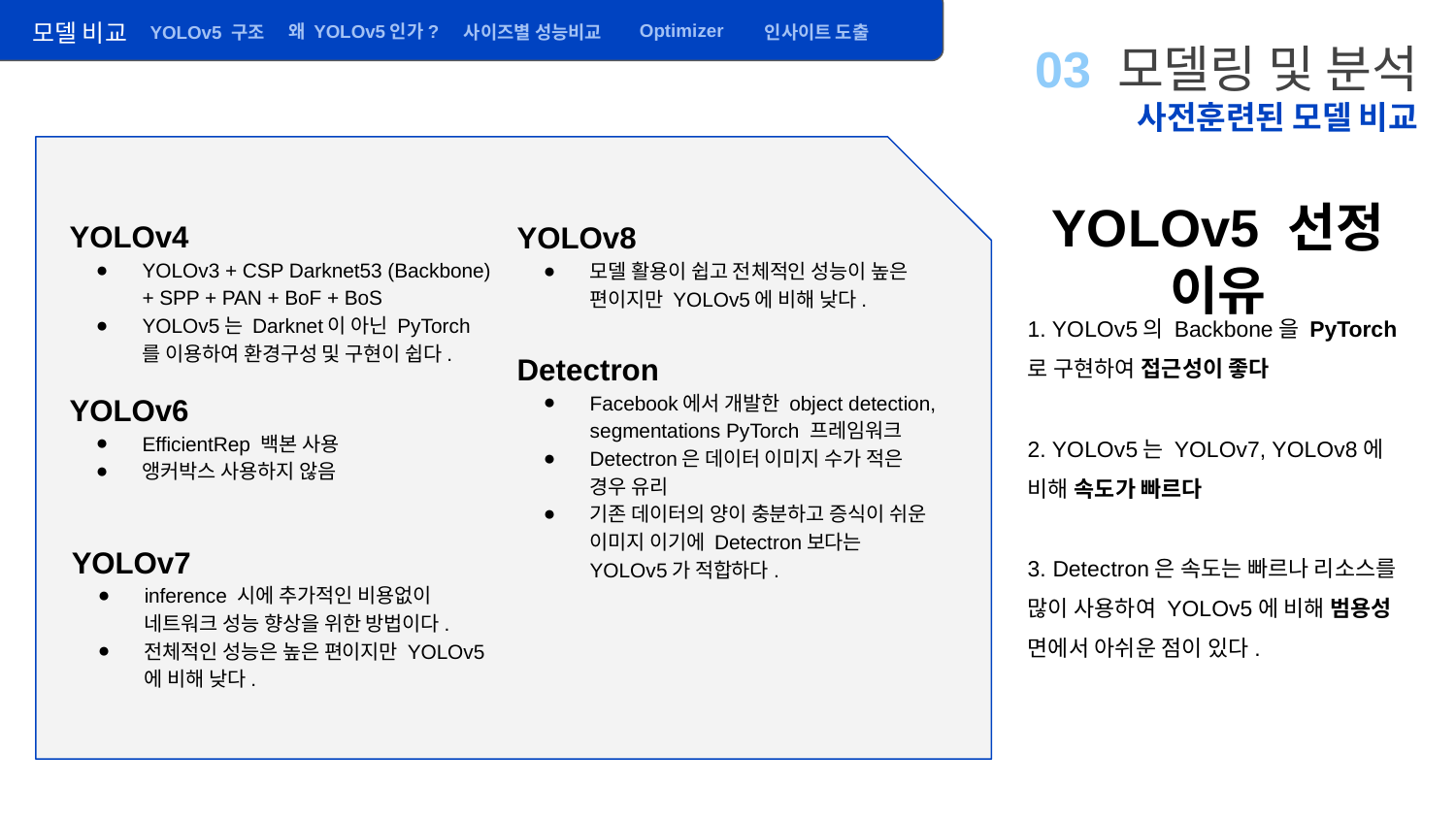

모델 비교
왜 YOLOv5인가?
YOLOv5 구조
사이즈별 성능비교
# 03 모델링 및 분석
Optimizer
인사이트 도출
사전훈련된 모델 비교

YOLOv5 선정 이유
YOLOv4
YOLOv3 + CSP Darknet53 (Backbone) + SPP + PAN + BoF + BoS
YOLOv5는 Darknet이 아닌 PyTorch를 이용하여 환경구성 및 구현이 쉽다.
YOLOv8
모델 활용이 쉽고 전체적인 성능이 높은 편이지만 YOLOv5에 비해 낮다.
1. YOLOv5의 Backbone을 PyTorch로 구현하여 접근성이 좋다

2. YOLOv5는 YOLOv7, YOLOv8에 비해 속도가 빠르다

3. Detectron은 속도는 빠르나 리소스를 많이 사용하여 YOLOv5에 비해 범용성 면에서 아쉬운 점이 있다.
Detectron
Facebook에서 개발한 object detection, segmentations PyTorch 프레임워크
Detectron은 데이터 이미지 수가 적은 경우 유리
기존 데이터의 양이 충분하고 증식이 쉬운 이미지 이기에 Detectron보다는 YOLOv5가 적합하다.
YOLOv6
EfficientRep 백본 사용
앵커박스 사용하지 않음
YOLOv7
inference 시에 추가적인 비용없이 네트워크 성능 향상을 위한 방법이다.
전체적인 성능은 높은 편이지만 YOLOv5에 비해 낮다.